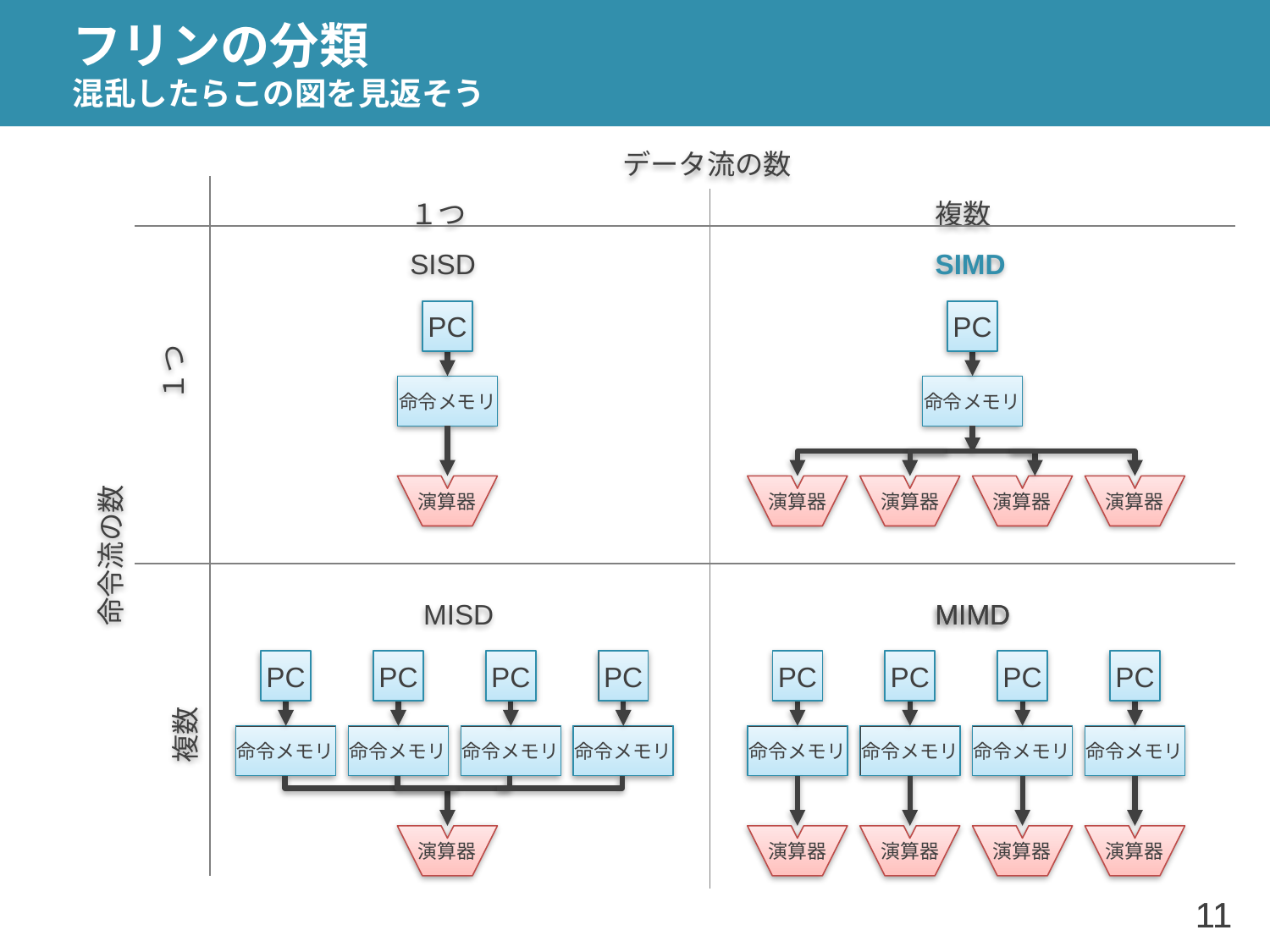

# フリンの分類 混乱したらこの図を見返そう
データ流の数
１つ
複数
SISD
SIMD
PC
PC
１つ
命令メモリ
命令メモリ

演算器
演算器
演算器
演算器
演算器
命令流の数
MISD
MIMD
MIMD
PC
PC
PC
PC
PC
PC
PC
PC
複数
命令メモリ
命令メモリ
命令メモリ
命令メモリ
命令メモリ
命令メモリ
命令メモリ
命令メモリ

演算器
演算器
演算器
演算器
演算器